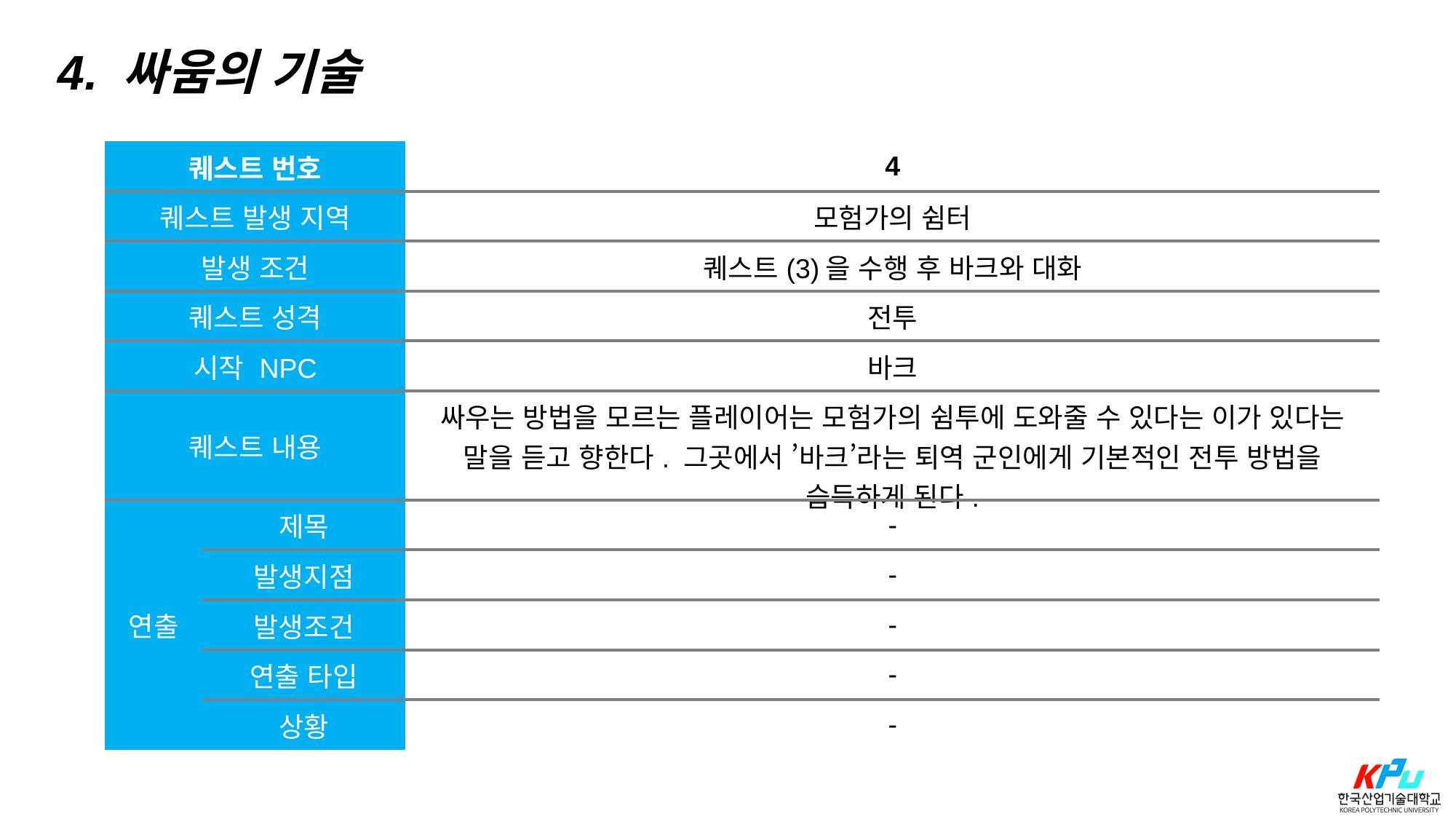

4. 싸움의 기술
| 퀘스트 번호 |  | 4 |
| --- | --- | --- |
| 퀘스트 발생 지역 |  | 모험가의 쉼터 |
| 발생 조건 |  | 퀘스트(3)을 수행 후 바크와 대화 |
| 퀘스트 성격 |  | 전투 |
| 시작 NPC |  | 바크 |
| 퀘스트 내용 |  | 싸우는 방법을 모르는 플레이어는 모험가의 쉼투에 도와줄 수 있다는 이가 있다는 말을 듣고 향한다. 그곳에서 ’바크’라는 퇴역 군인에게 기본적인 전투 방법을 습득하게 된다. |
| 연출 | 제목 | - |
|  | 발생지점 | - |
|  | 발생조건 | - |
|  | 연출 타입 | - |
|  | 상황 | - |